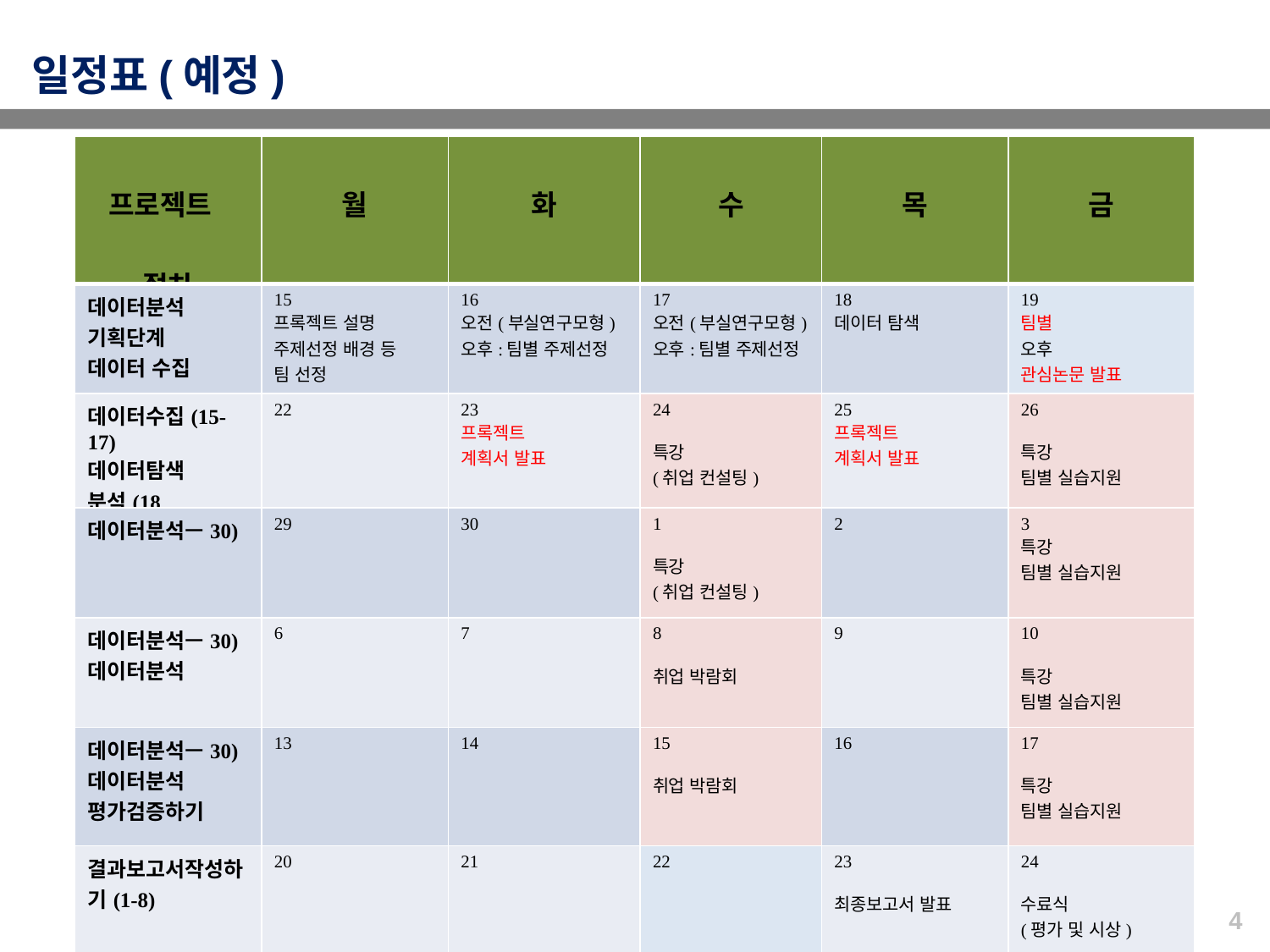

일정표(예정)

| 프로젝트 절차 | 월 | 화 | 수 | 목 | 금 |
| --- | --- | --- | --- | --- | --- |
| 데이터분석 기획단계 데이터 수집 | 15 프록젝트 설명 주제선정 배경 등 팀 선정 | 16 오전(부실연구모형) 오후:팀별 주제선정 | 17 오전(부실연구모형) 오후:팀별 주제선정 | 18 데이터 탐색 | 19 팀별 오후 관심논문 발표 |
| 데이터수집(15-17) 데이터탐색 분석(18\_ | 22 | 23 프록젝트 계획서 발표 | 24 특강 (취업 컨설팅) | 25 프록젝트 계획서 발표 | 26 특강 팀별 실습지원 |
| 데이터분석—30) | 29 | 30 | 1 특강 (취업 컨설팅) | 2 | 3 특강 팀별 실습지원 |
| 데이터분석—30) 데이터분석 | 6 | 7 | 8 취업 박람회 | 9 | 10 특강 팀별 실습지원 |
| 데이터분석—30) 데이터분석 평가검증하기 | 13 | 14 | 15 취업 박람회 | 16 | 17 특강 팀별 실습지원 |
| 결과보고서작성하기(1-8) | 20 | 21 | 22 | 23 최종보고서 발표 | 24 수료식 (평가 및 시상) |
4